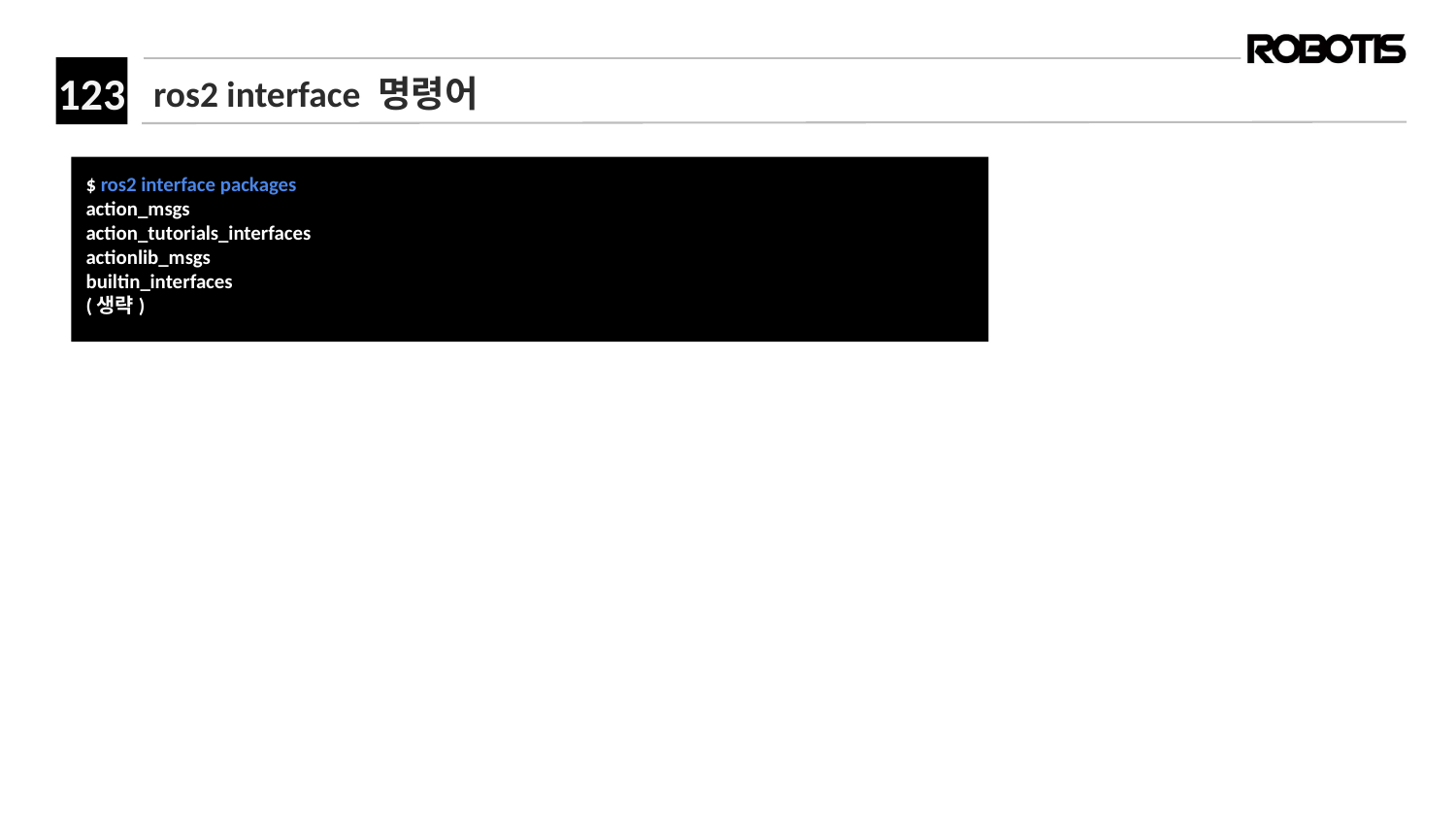

# ros2 interface 명령어
﻿$ ros2 interface packages
action_msgs
action_tutorials_interfaces
actionlib_msgs
builtin_interfaces
(생략)